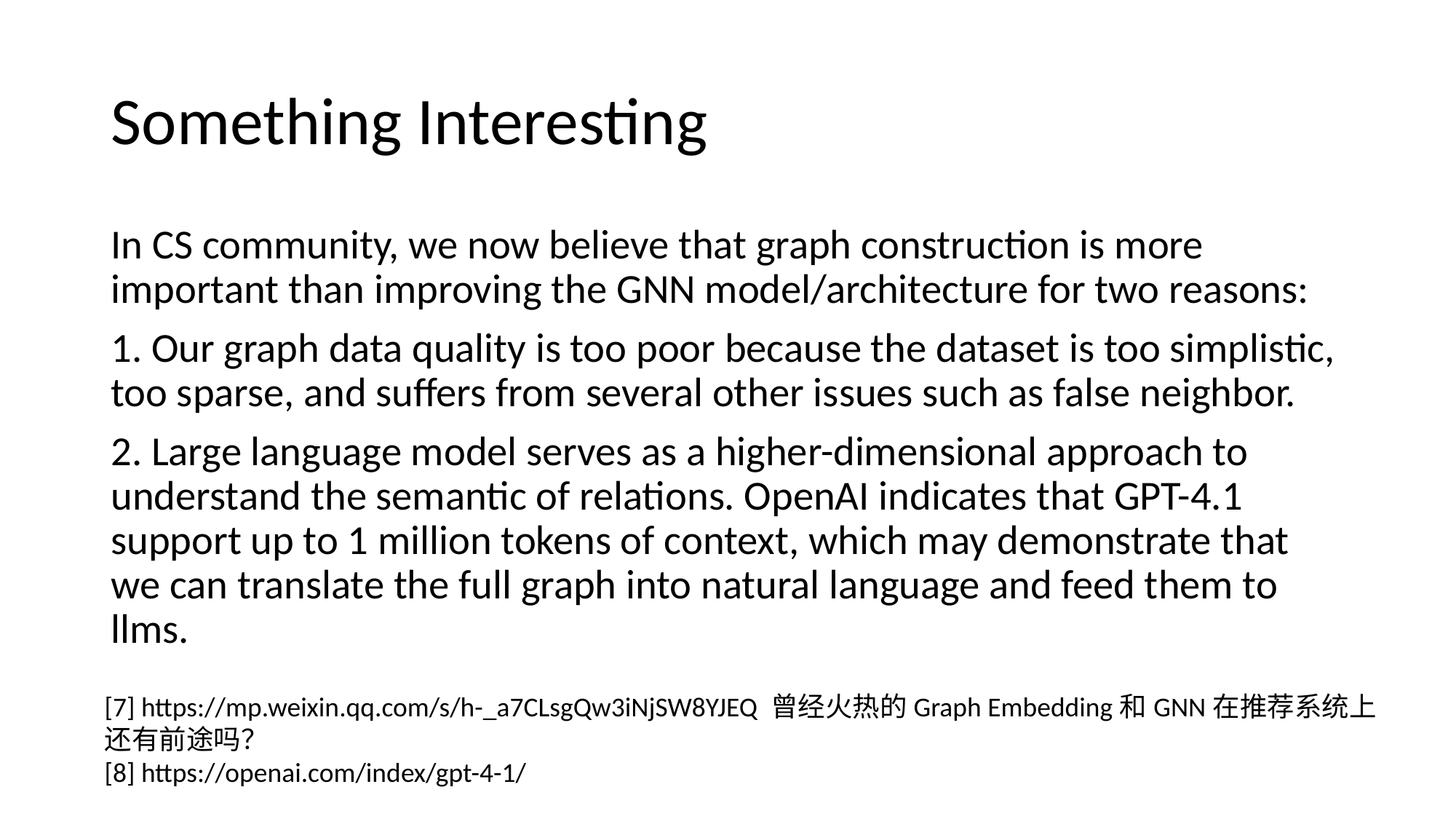

# Something Interesting
In CS community, we now believe that graph construction is more important than improving the GNN model/architecture for two reasons:
1. Our graph data quality is too poor because the dataset is too simplistic, too sparse, and suffers from several other issues such as false neighbor.
2. Large language model serves as a higher-dimensional approach to understand the semantic of relations. OpenAI indicates that GPT-4.1 support up to 1 million tokens of context, which may demonstrate that we can translate the full graph into natural language and feed them to llms.

[7] https://mp.weixin.qq.com/s/h-_a7CLsgQw3iNjSW8YJEQ 曾经火热的Graph Embedding和GNN在推荐系统上还有前途吗？
[8] https://openai.com/index/gpt-4-1/